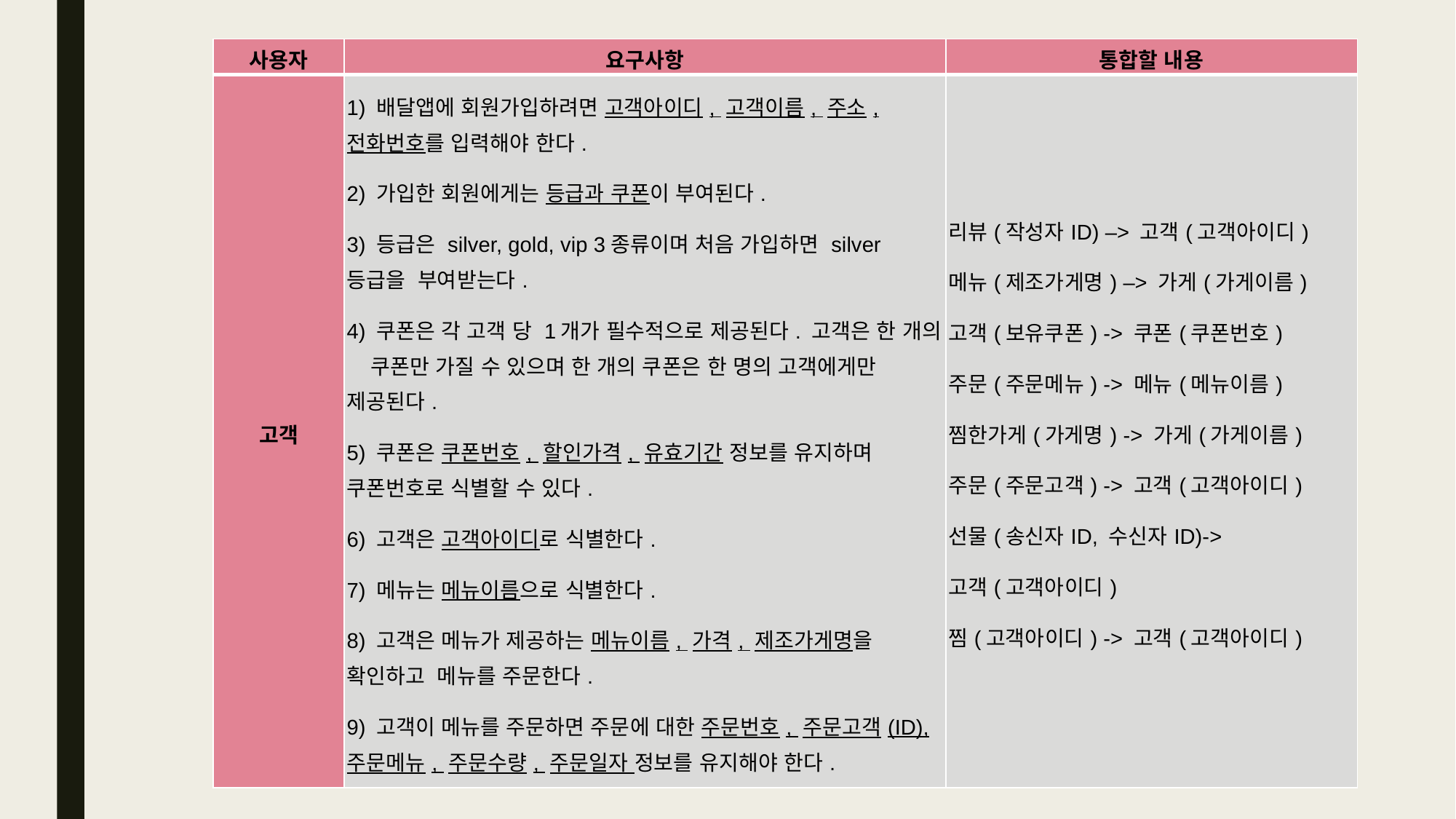

| 사용자 | 요구사항 | 통합할 내용 |
| --- | --- | --- |
| 고객 | 1) 배달앱에 회원가입하려면 고객아이디, 고객이름, 주소, 전화번호를 입력해야 한다. 2) 가입한 회원에게는 등급과 쿠폰이 부여된다. 3) 등급은 silver, gold, vip 3종류이며 처음 가입하면 silver 등급을 부여받는다. 4) 쿠폰은 각 고객 당 1개가 필수적으로 제공된다. 고객은 한 개의 쿠폰만 가질 수 있으며 한 개의 쿠폰은 한 명의 고객에게만 제공된다. 5) 쿠폰은 쿠폰번호, 할인가격, 유효기간 정보를 유지하며 쿠폰번호로 식별할 수 있다. 6) 고객은 고객아이디로 식별한다. 7) 메뉴는 메뉴이름으로 식별한다. 8) 고객은 메뉴가 제공하는 메뉴이름, 가격, 제조가게명을 확인하고 메뉴를 주문한다. 9) 고객이 메뉴를 주문하면 주문에 대한 주문번호, 주문고객(ID), 주문메뉴, 주문수량, 주문일자 정보를 유지해야 한다. | 리뷰(작성자ID) –> 고객(고객아이디) 메뉴(제조가게명) –> 가게(가게이름) 고객(보유쿠폰) -> 쿠폰(쿠폰번호) 주문(주문메뉴) -> 메뉴(메뉴이름) 찜한가게(가게명) -> 가게(가게이름) 주문(주문고객) -> 고객(고객아이디) 선물(송신자ID, 수신자ID)-> 고객(고객아이디) 찜(고객아이디) -> 고객(고객아이디) |